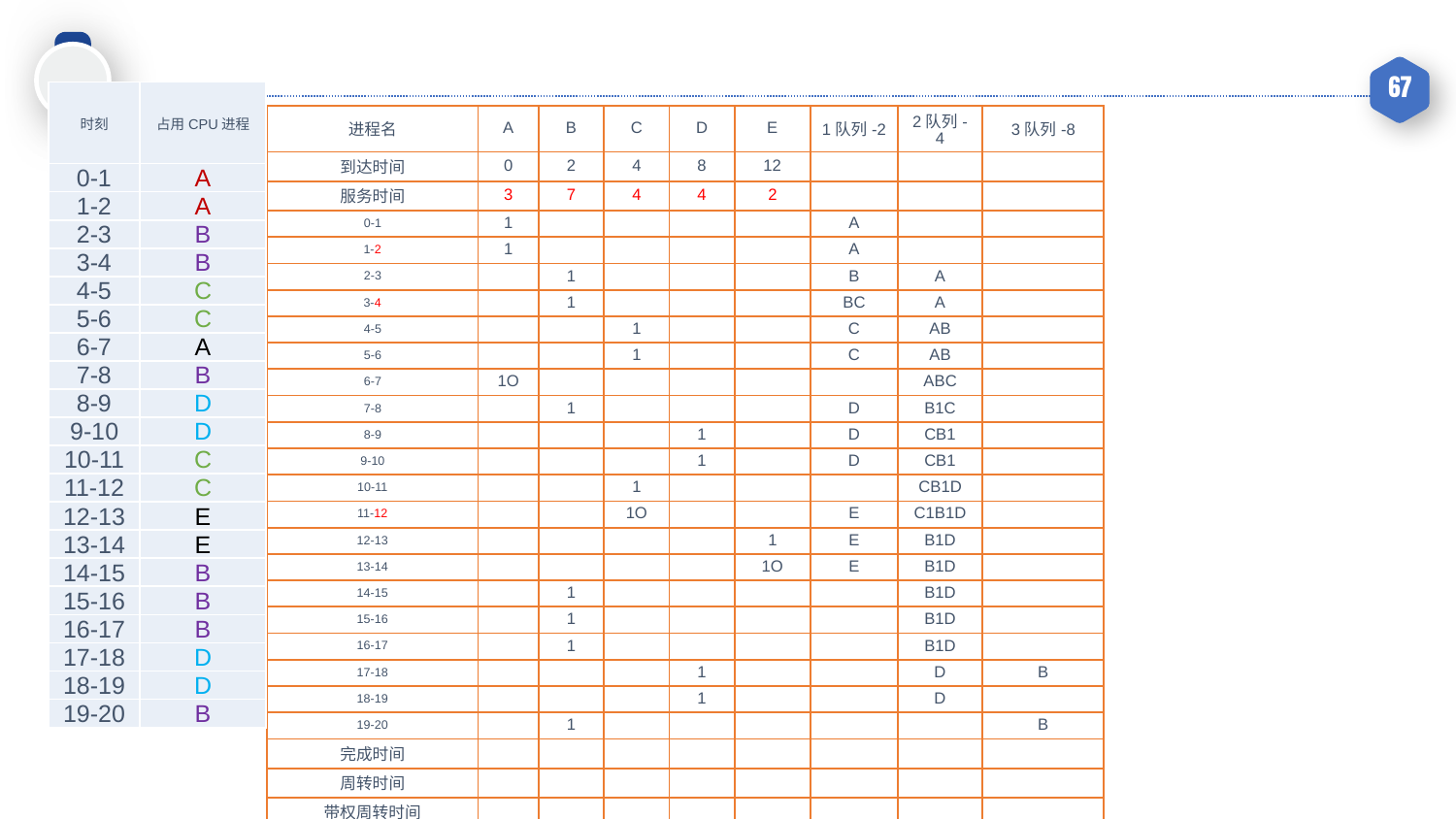

| 时刻 | 占用CPU进程 |
| --- | --- |
| 0-1 | A |
| 1-2 | A |
| 2-3 | B |
| 3-4 | B |
| 4-5 | C |
| 5-6 | C |
| 6-7 | A |
| 7-8 | B |
| 8-9 | D |
| 9-10 | D |
| 10-11 | C |
| 11-12 | C |
| 12-13 | E |
| 13-14 | E |
| 14-15 | B |
| 15-16 | B |
| 16-17 | B |
| 17-18 | D |
| 18-19 | D |
| 19-20 | B |
| 进程名 | A | B | C | D | E | 1队列-2 | 2队列-4 | 3队列-8 |
| --- | --- | --- | --- | --- | --- | --- | --- | --- |
| 到达时间 | 0 | 2 | 4 | 8 | 12 |  |  |  |
| 服务时间 | 3 | 7 | 4 | 4 | 2 |  |  |  |
| 0-1 | 1 |  |  |  |  | A |  |  |
| 1-2 | 1 |  |  |  |  | A |  |  |
| 2-3 |  | 1 |  |  |  | B | A |  |
| 3-4 |  | 1 |  |  |  | BC | A |  |
| 4-5 |  |  | 1 |  |  | C | AB |  |
| 5-6 |  |  | 1 |  |  | C | AB |  |
| 6-7 | 1O |  |  |  |  |  | ABC |  |
| 7-8 |  | 1 |  |  |  | D | B1C |  |
| 8-9 |  |  |  | 1 |  | D | CB1 |  |
| 9-10 |  |  |  | 1 |  | D | CB1 |  |
| 10-11 |  |  | 1 |  |  |  | CB1D |  |
| 11-12 |  |  | 1O |  |  | E | C1B1D |  |
| 12-13 |  |  |  |  | 1 | E | B1D |  |
| 13-14 |  |  |  |  | 1O | E | B1D |  |
| 14-15 |  | 1 |  |  |  |  | B1D |  |
| 15-16 |  | 1 |  |  |  |  | B1D |  |
| 16-17 |  | 1 |  |  |  |  | B1D |  |
| 17-18 |  |  |  | 1 |  |  | D | B |
| 18-19 |  |  |  | 1 |  |  | D |  |
| 19-20 |  | 1 |  |  |  |  |  | B |
| 完成时间 |  |  |  |  |  |  |  |  |
| 周转时间 |  |  |  |  |  |  |  |  |
| 带权周转时间 |  |  |  |  |  |  |  |  |